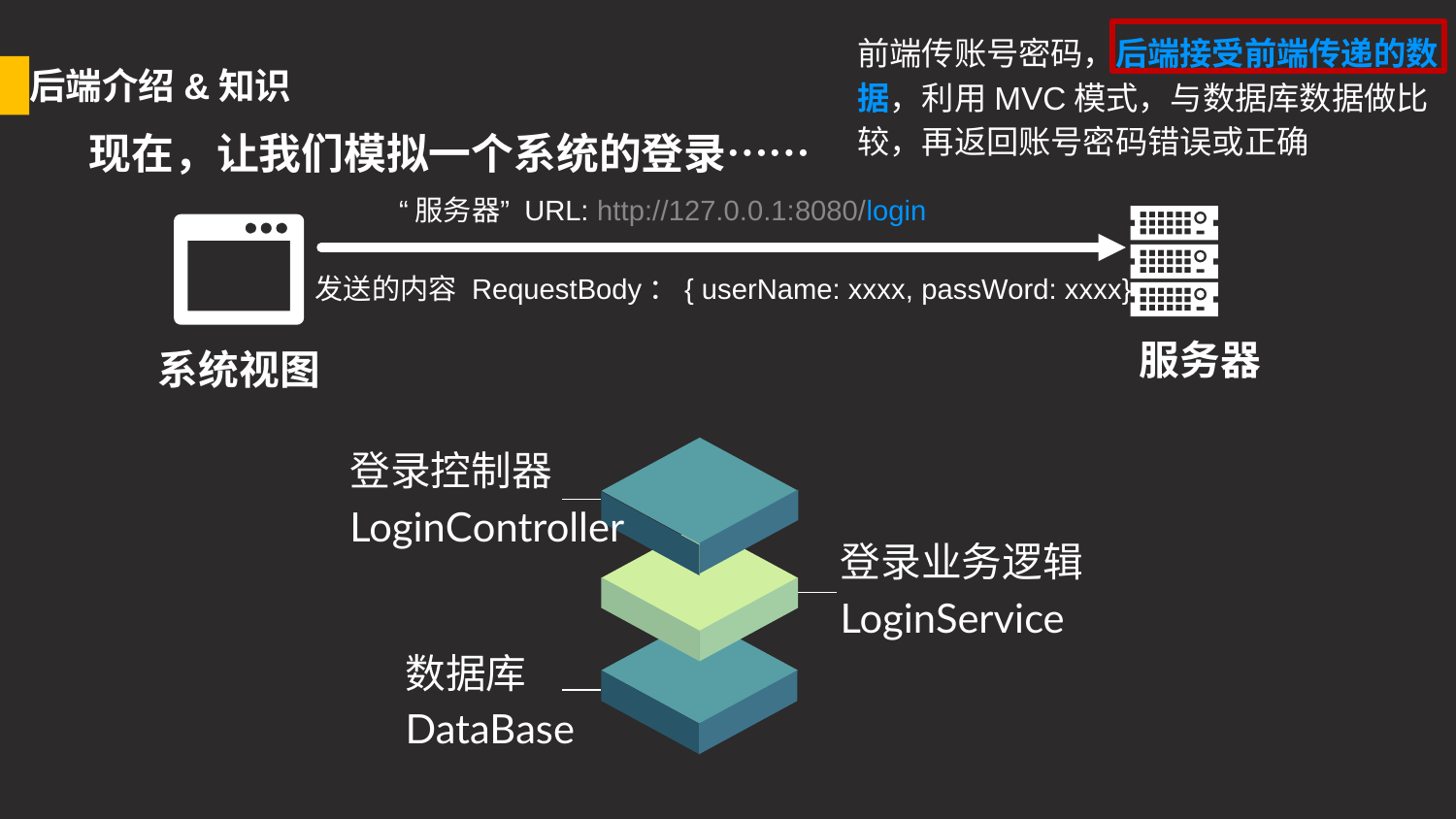

前端传账号密码，后端接受前端传递的数据，利用MVC模式，与数据库数据做比较，再返回账号密码错误或正确

后端介绍&知识
现在，让我们模拟一个系统的登录……
“服务器” URL: http://127.0.0.1:8080/login

发送的内容 RequestBody：{ userName: xxxx, passWord: xxxx}
服务器
系统视图

登录控制器
LoginController

登录业务逻辑
LoginService

数据库
DataBase